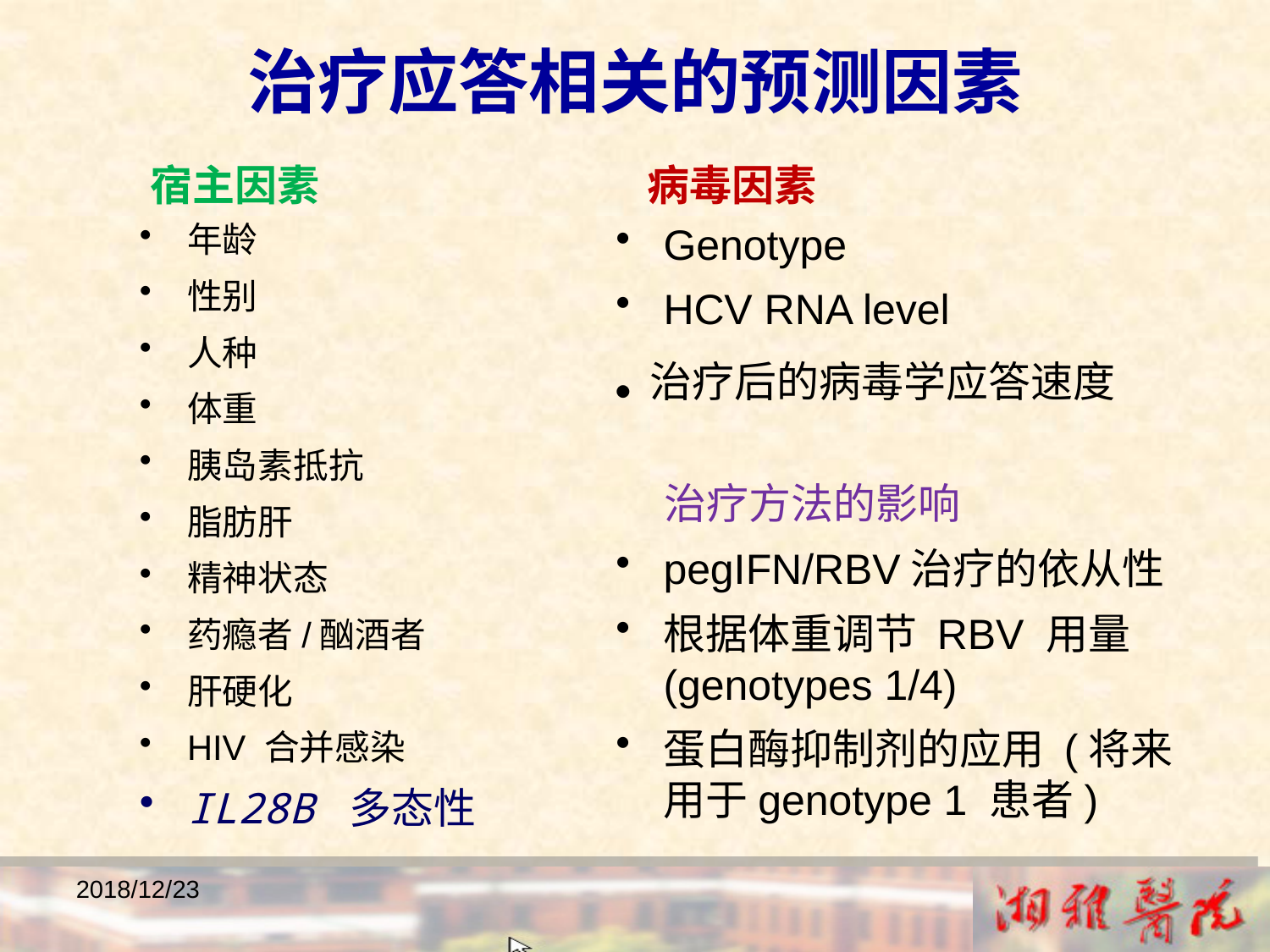

治疗应答相关的预测因素
宿主因素
病毒因素
年龄
性别
人种
体重
胰岛素抵抗
脂肪肝
精神状态
药瘾者/酗酒者
肝硬化
HIV 合并感染
IL28B 多态性
Genotype
HCV RNA level

    治疗方法的影响
pegIFN/RBV治疗的依从性
根据体重调节 RBV 用量(genotypes 1/4)
蛋白酶抑制剂的应用 (将来用于genotype 1 患者)

●     治疗后的病毒学应答速度
2018/12/23